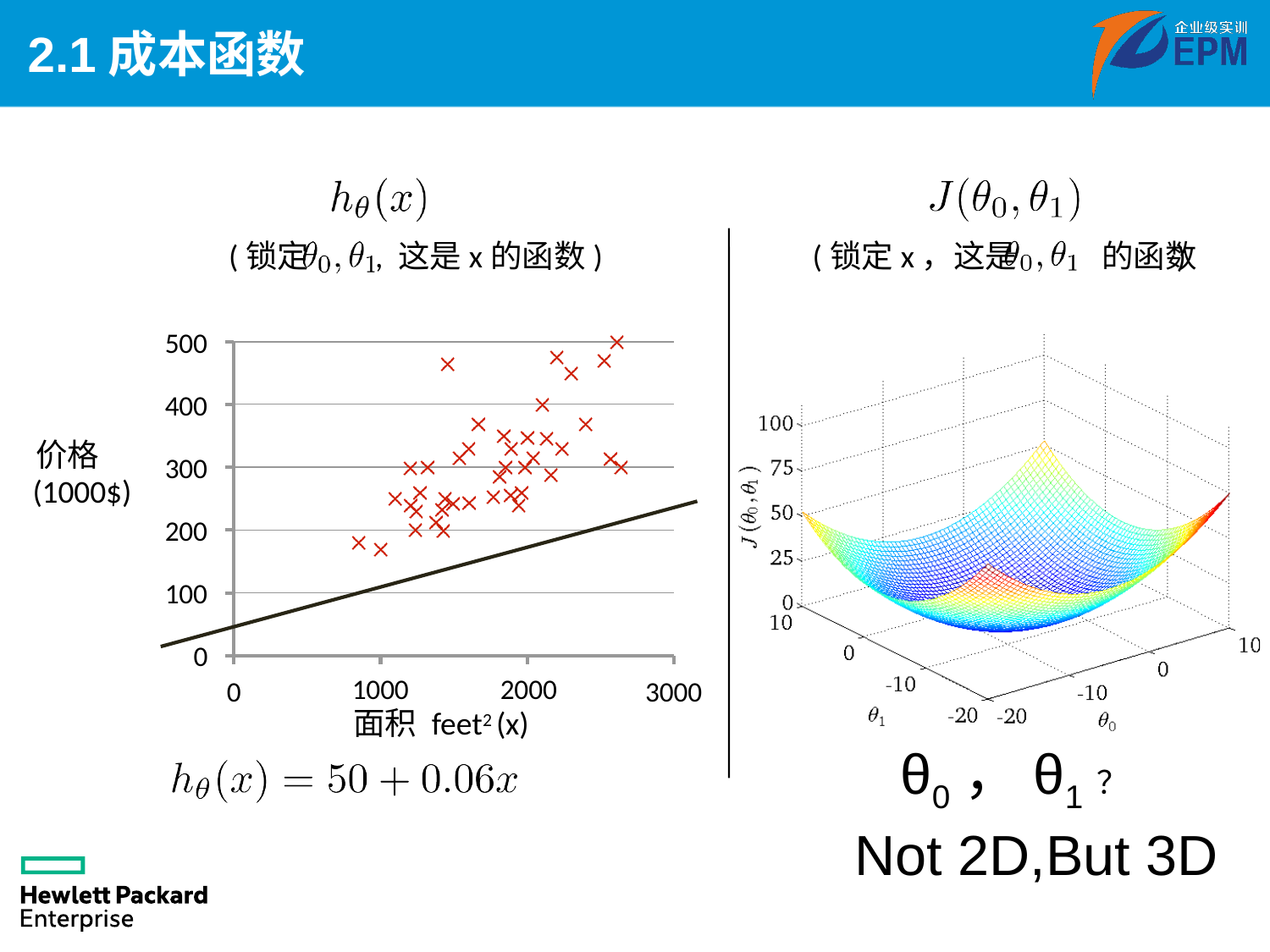

# 2.1成本函数

(锁定
, 这是x的函数)

(锁定x，这是            的函数
)

500
400

3

θ1

2

价格 (1000$)

300
200
100
0

1

0

-­‐0.5
0	0.5	1	1.5	2	2.5

0
1000	2000
面积 feet2 (x)
3000
θ0，θ1？

Not 2D,But 3D